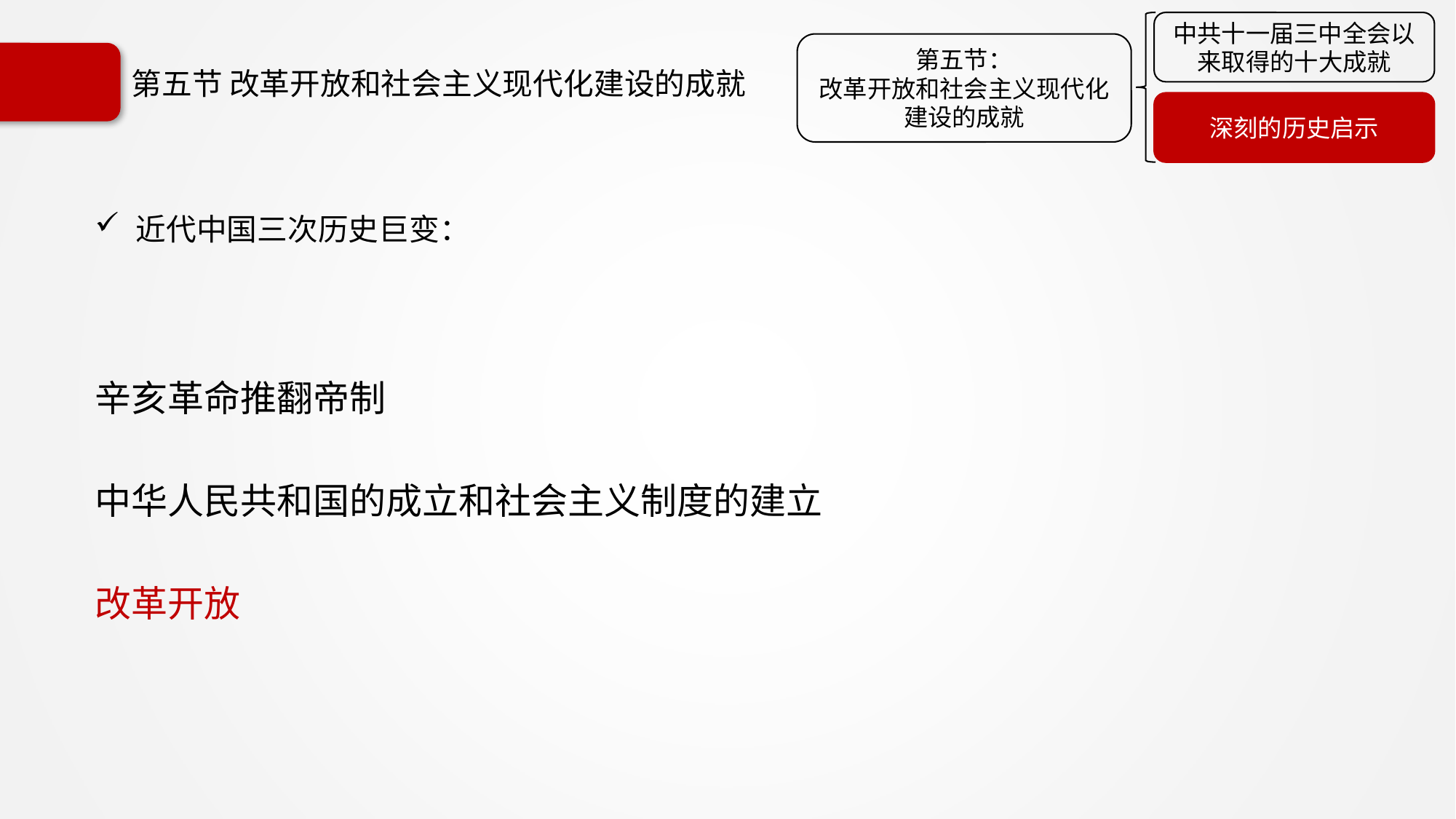

中共十一届三中全会以来取得的十大成就
第五节：
改革开放和社会主义现代化建设的成就
深刻的历史启示
# 第五节 改革开放和社会主义现代化建设的成就
近代中国三次历史巨变：

辛亥革命推翻帝制
中华人民共和国的成立和社会主义制度的建立
改革开放